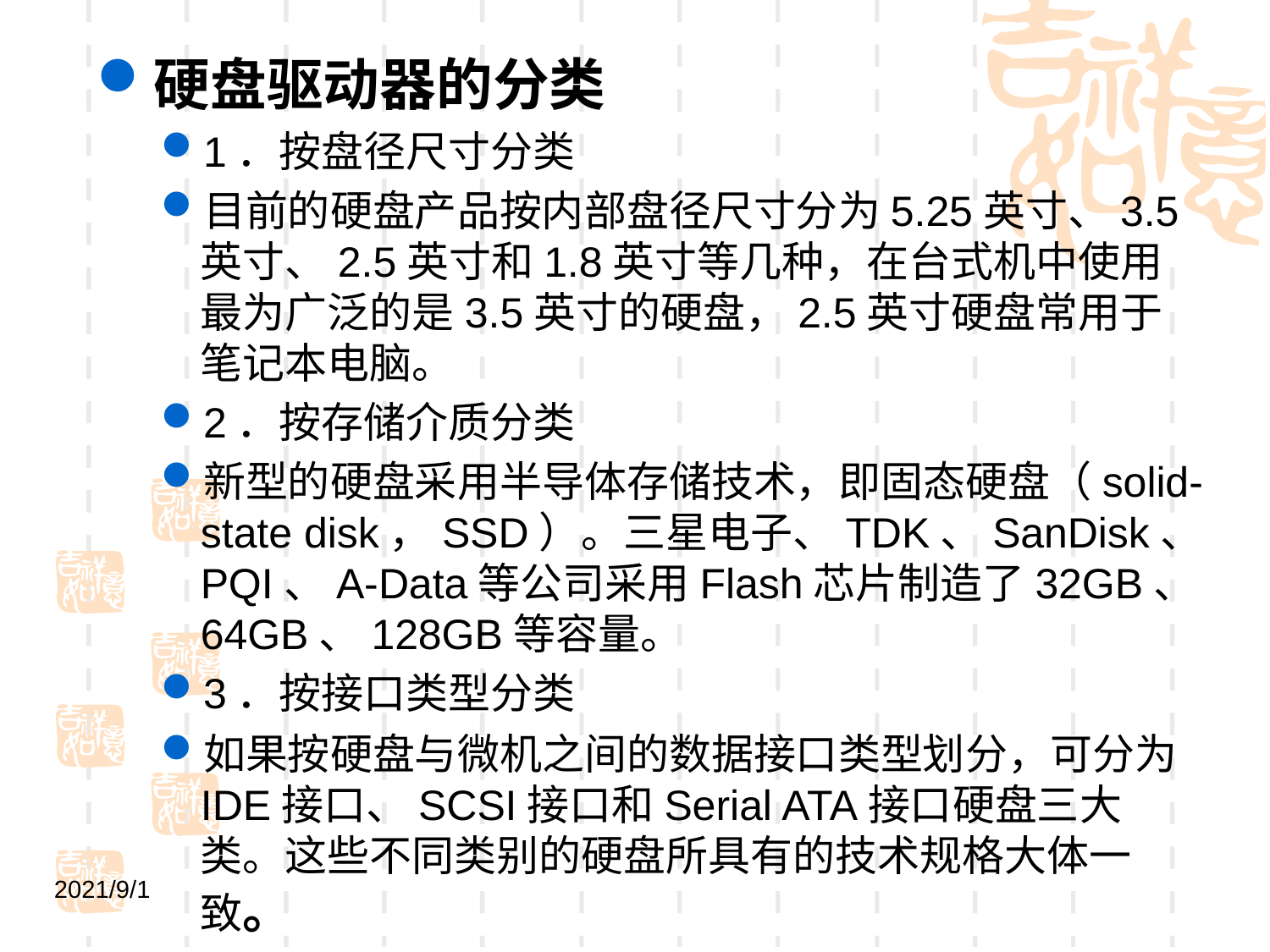

硬盘驱动器的分类
1．按盘径尺寸分类
目前的硬盘产品按内部盘径尺寸分为5.25英寸、3.5英寸、2.5英寸和1.8英寸等几种，在台式机中使用最为广泛的是3.5英寸的硬盘，2.5英寸硬盘常用于笔记本电脑。
2．按存储介质分类
新型的硬盘采用半导体存储技术，即固态硬盘（solid-state disk，SSD）。三星电子、TDK、SanDisk、PQI、A-Data等公司采用Flash芯片制造了32GB、64GB、128GB等容量。
3．按接口类型分类
如果按硬盘与微机之间的数据接口类型划分，可分为IDE接口、SCSI接口和Serial ATA接口硬盘三大类。这些不同类别的硬盘所具有的技术规格大体一致。

2021/9/1